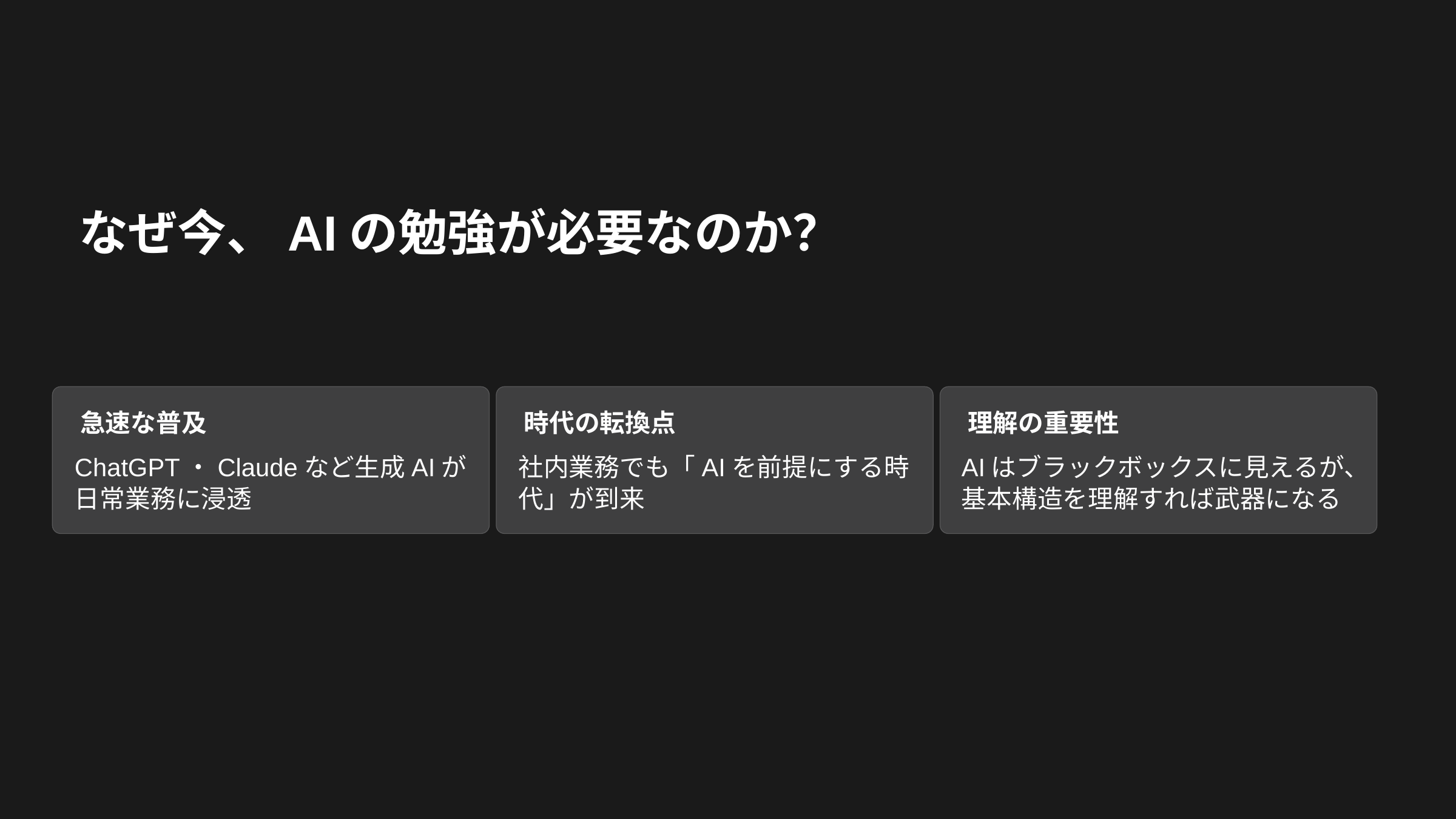

なぜ今、AIの勉強が必要なのか？

急速な普及
時代の転換点
理解の重要性
ChatGPT・Claudeなど生成AIが日常業務に浸透
社内業務でも「AIを前提にする時代」が到来
AIはブラックボックスに見えるが、基本構造を理解すれば武器になる